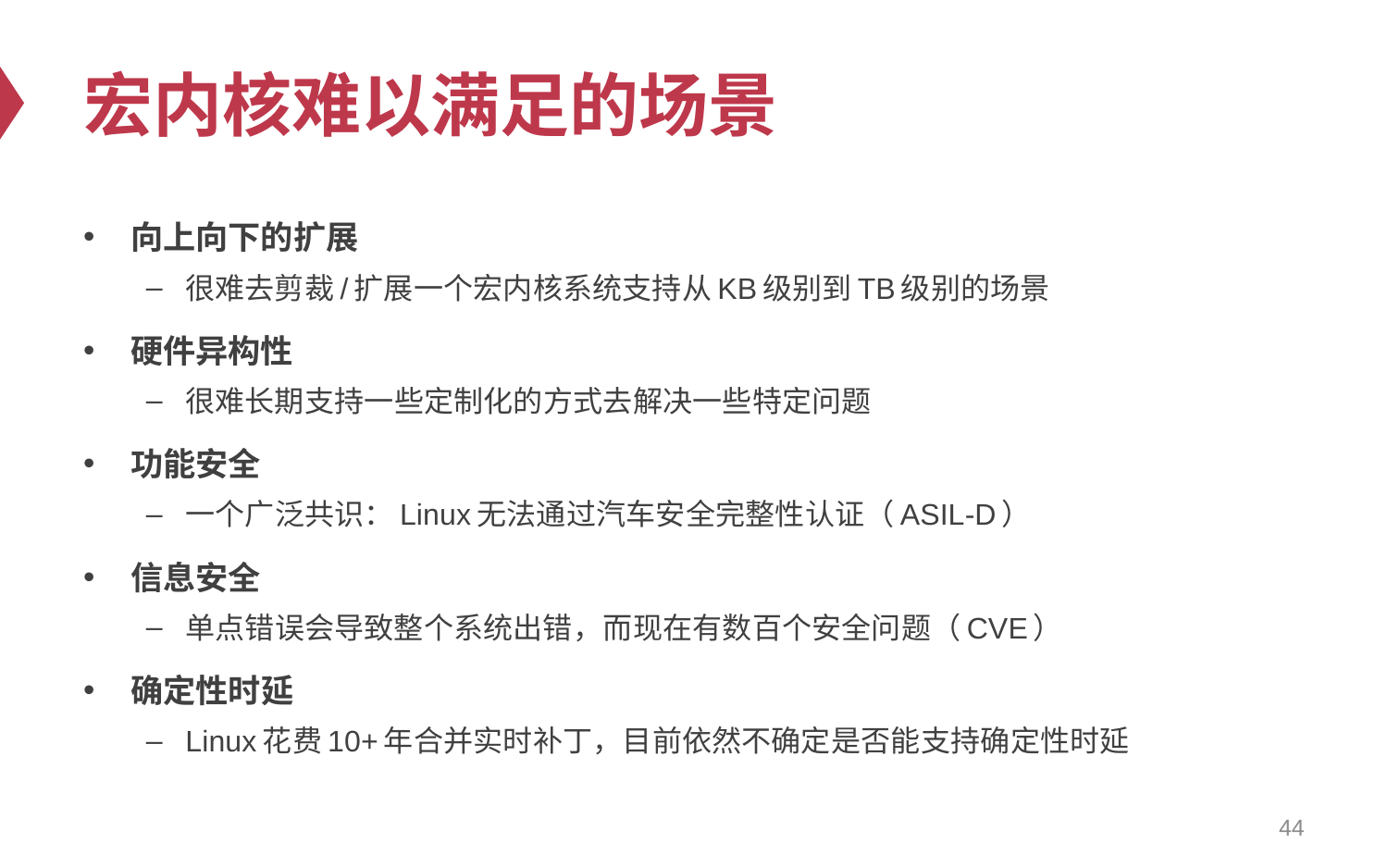

# 宏内核难以满足的场景
向上向下的扩展
很难去剪裁/扩展一个宏内核系统支持从KB级别到TB级别的场景
硬件异构性
很难长期支持一些定制化的方式去解决一些特定问题
功能安全
一个广泛共识：Linux无法通过汽车安全完整性认证（ASIL-D）
信息安全
单点错误会导致整个系统出错，而现在有数百个安全问题（CVE）
确定性时延
Linux花费10+年合并实时补丁，目前依然不确定是否能支持确定性时延
44